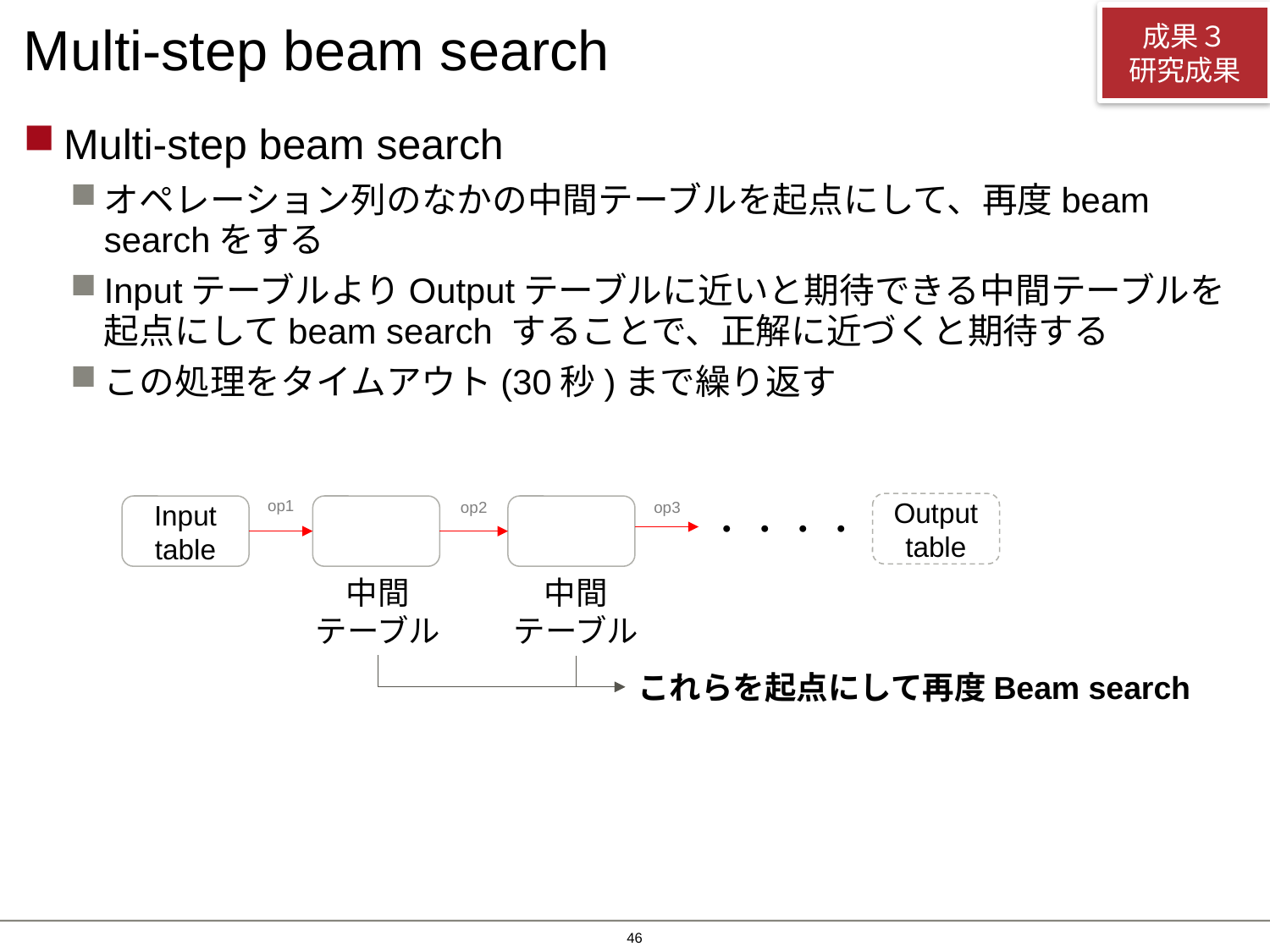

# Multi-step beam search
成果３
研究成果
Multi-step beam search
オペレーション列のなかの中間テーブルを起点にして、再度beam searchをする
InputテーブルよりOutputテーブルに近いと期待できる中間テーブルを起点にしてbeam search することで、正解に近づくと期待する
この処理をタイムアウト(30秒)まで繰り返す

・
・
・
・
op1
op2
op3
Output
table
Input
table

中間
テーブル
中間
テーブル
これらを起点にして再度Beam search
46